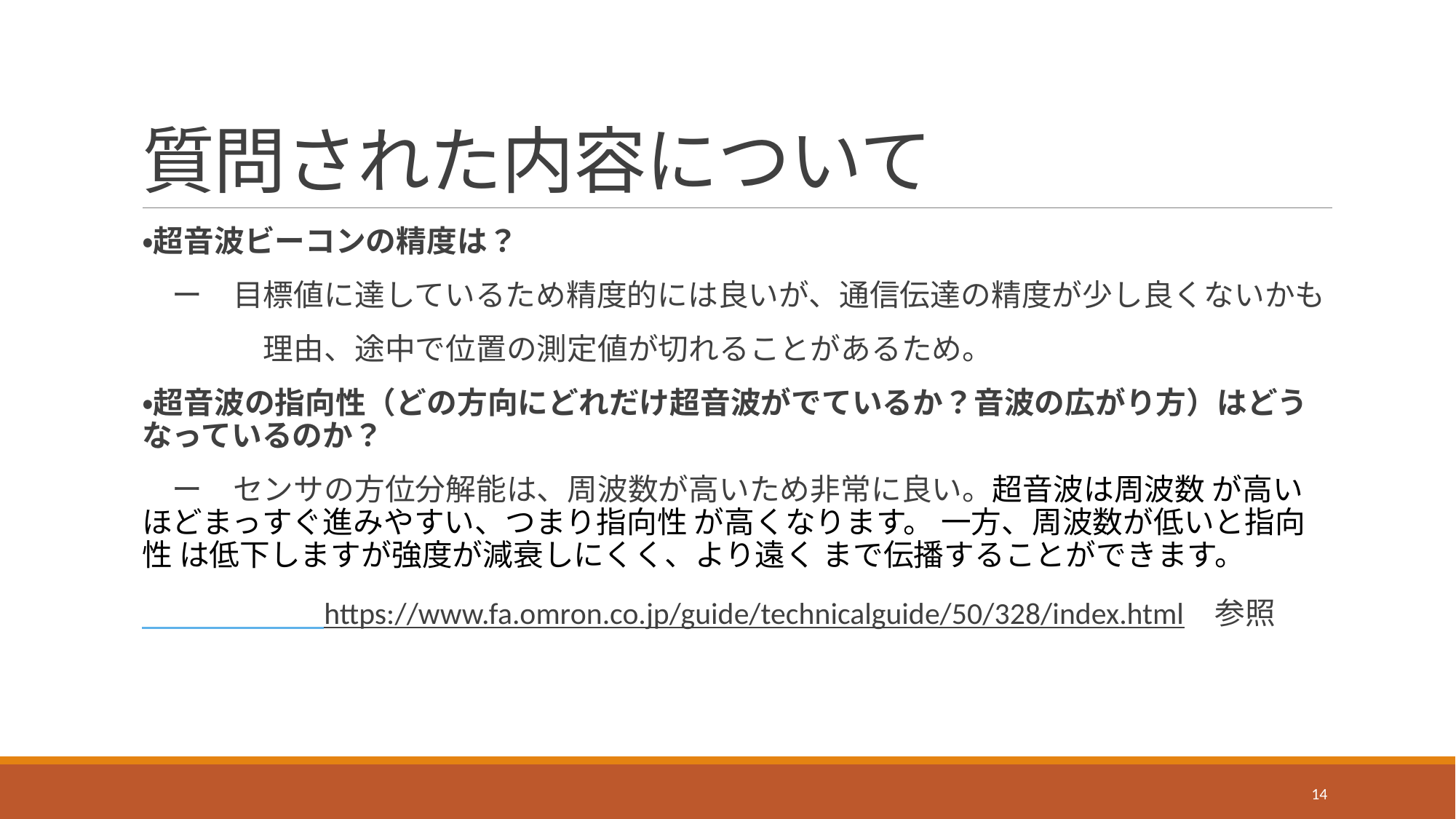

# 質問された内容について
・超音波ビーコンの精度は？
　ー　目標値に達しているため精度的には良いが、通信伝達の精度が少し良くないかも
　　　　理由、途中で位置の測定値が切れることがあるため。
・超音波の指向性（どの方向にどれだけ超音波がでているか？音波の広がり方）はどうなっているのか？
　ー　センサの方位分解能は、周波数が高いため非常に良い。超音波は周波数 が高いほどまっすぐ進みやすい、つまり指向性 が高くなります。 一方、周波数が低いと指向性 は低下しますが強度が減衰しにくく、より遠く まで伝播することができます。
　　　　　　https://www.fa.omron.co.jp/guide/technicalguide/50/328/index.html　参照
14